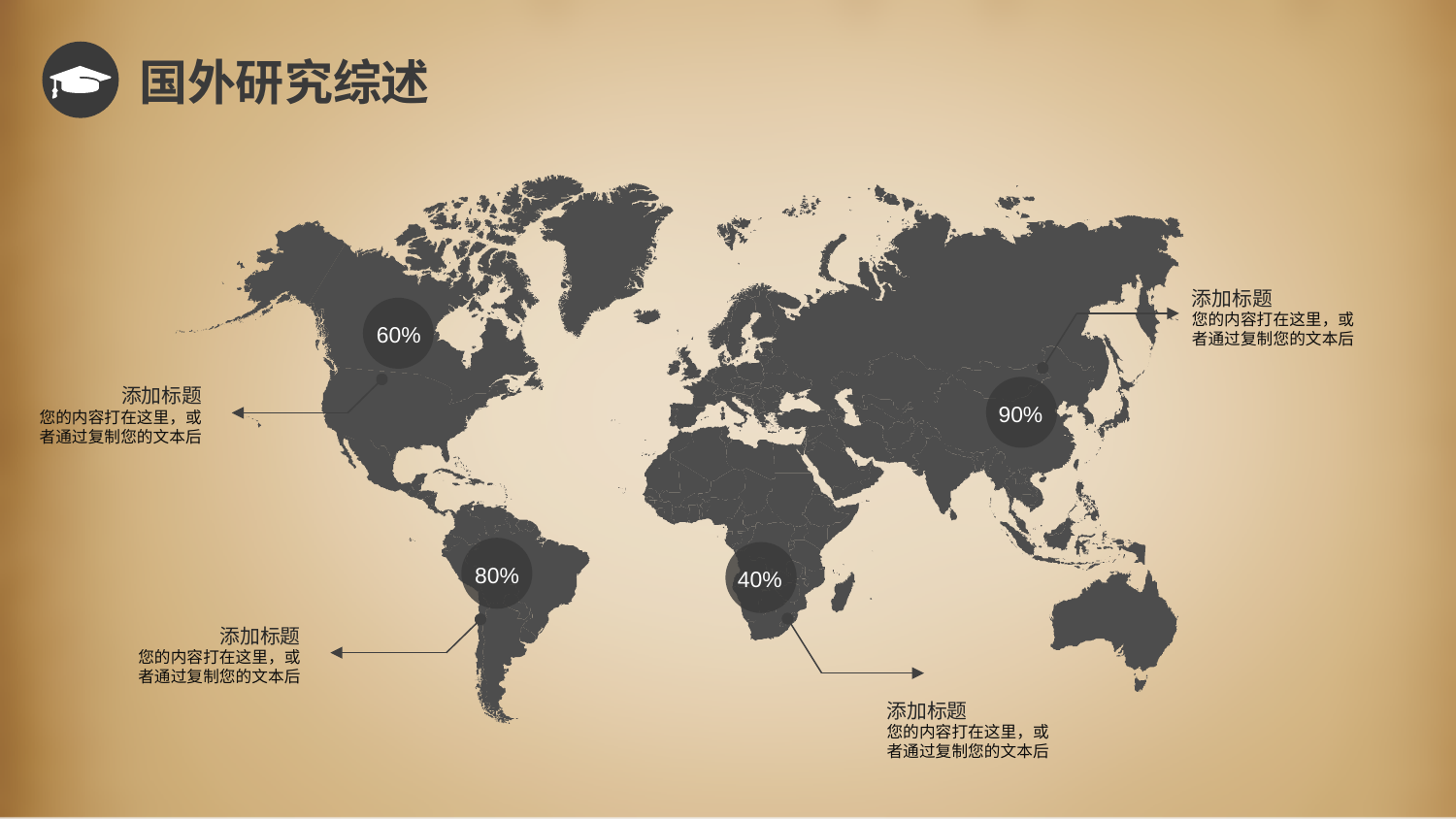

国外研究综述

添加标题
您的内容打在这里，或者通过复制您的文本后

60%
添加标题
您的内容打在这里，或者通过复制您的文本后

90%

80%

40%
添加标题
您的内容打在这里，或者通过复制您的文本后
添加标题
您的内容打在这里，或者通过复制您的文本后